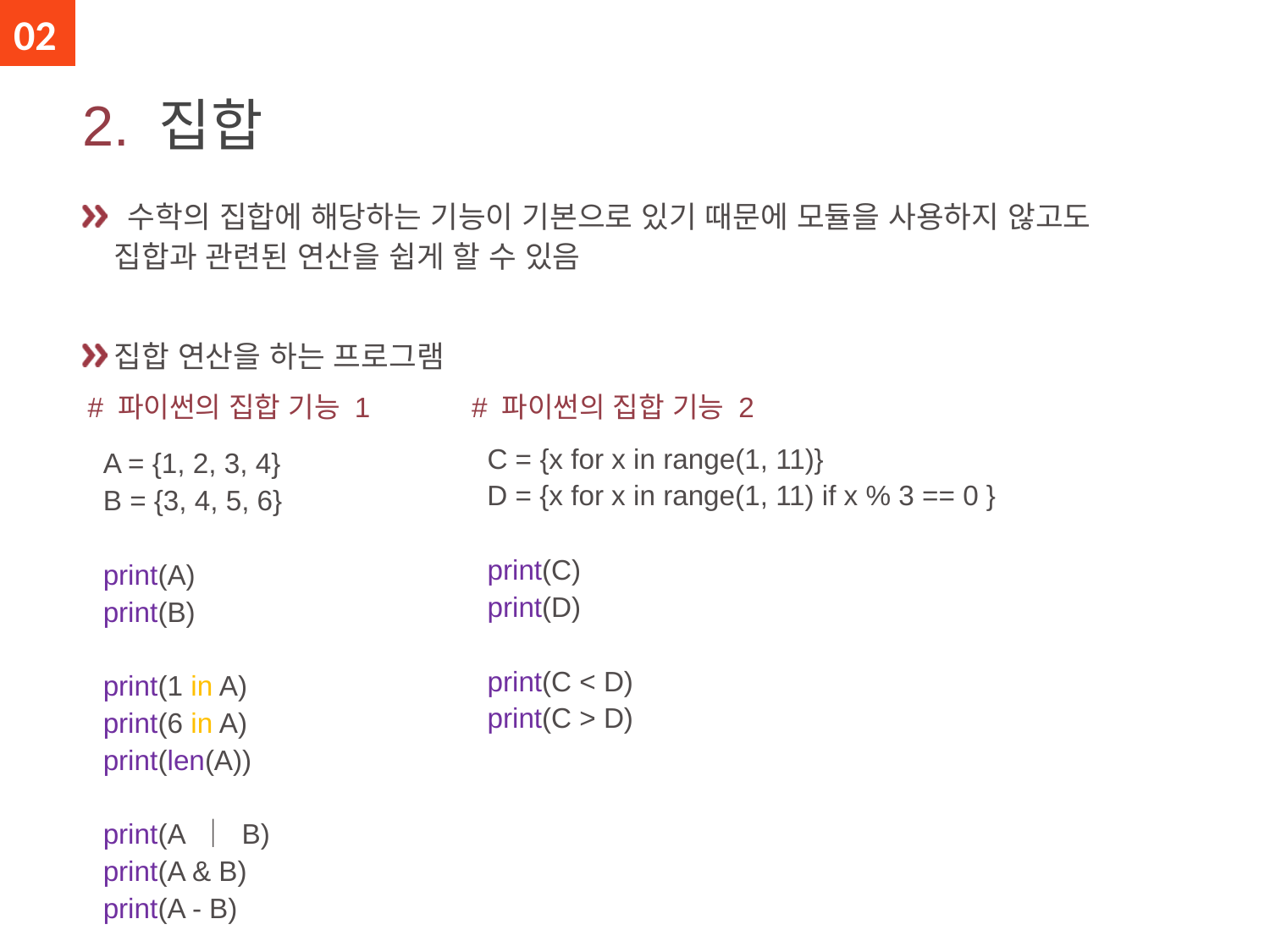

02
# 2. 집합
 수학의 집합에 해당하는 기능이 기본으로 있기 때문에 모듈을 사용하지 않고도 집합과 관련된 연산을 쉽게 할 수 있음

집합 연산을 하는 프로그램
# 파이썬의 집합 기능 2 C = {x for x in range(1, 11)} D = {x for x in range(1, 11) if x % 3 == 0 } print(C) print(D) print(C < D) print(C > D)

# 파이썬의 집합 기능 1 A = {1, 2, 3, 4} B = {3, 4, 5, 6} print(A) print(B) print(1 in A) print(6 in A) print(len(A)) print(A ｜ B) print(A & B) print(A - B)